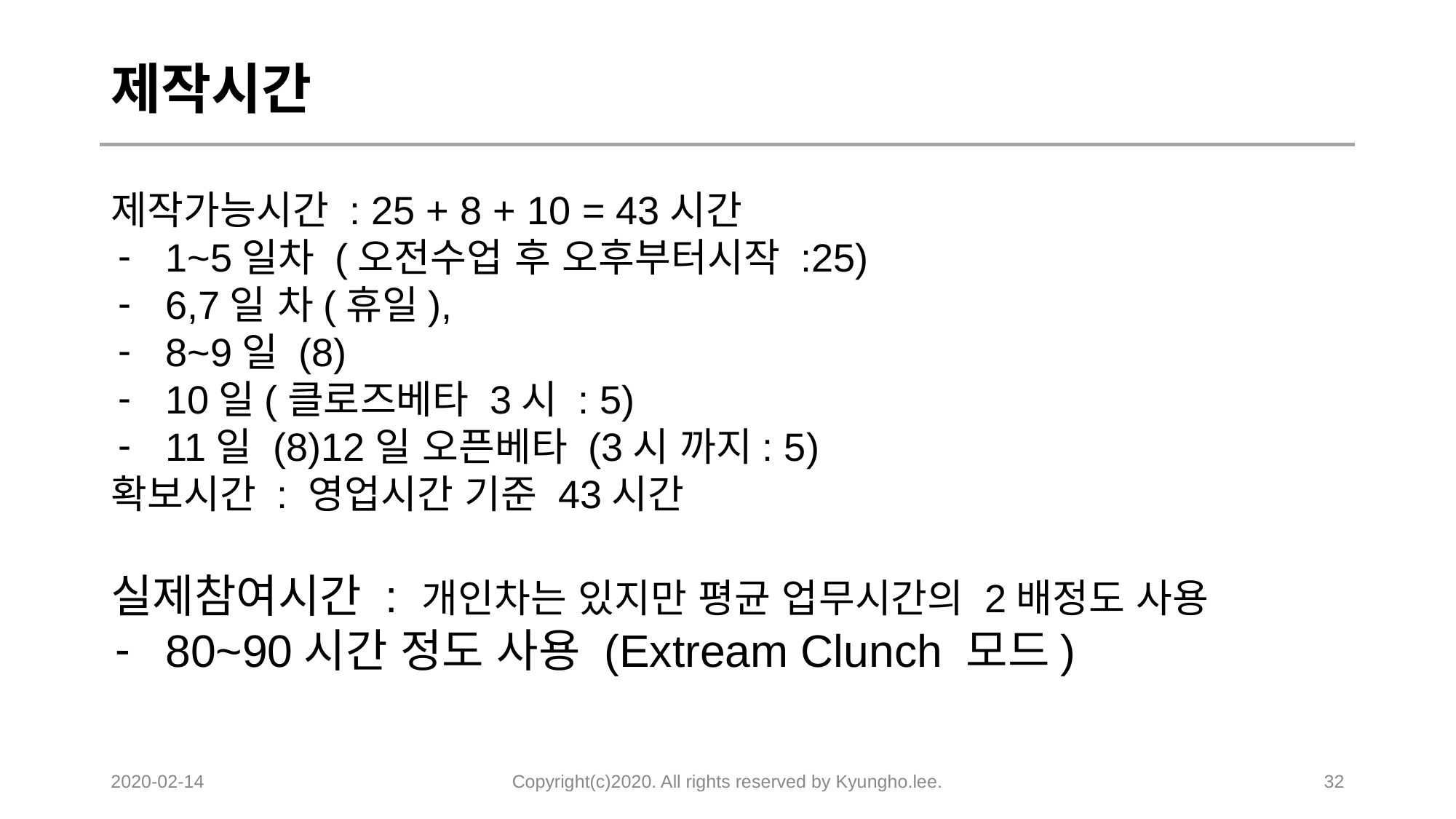

# 제작시간
제작가능시간 : 25 + 8 + 10 = 43시간
1~5일차 (오전수업 후 오후부터시작 :25)
6,7일 차(휴일),
8~9일 (8)
10일(클로즈베타 3시 : 5)
11일 (8)12일 오픈베타 (3시 까지: 5)
확보시간 : 영업시간 기준 43시간

실제참여시간 : 개인차는 있지만 평균 업무시간의 2배정도 사용
80~90시간 정도 사용 (Extream Clunch 모드)
2020-02-14
Copyright(c)2020. All rights reserved by Kyungho.lee.
32